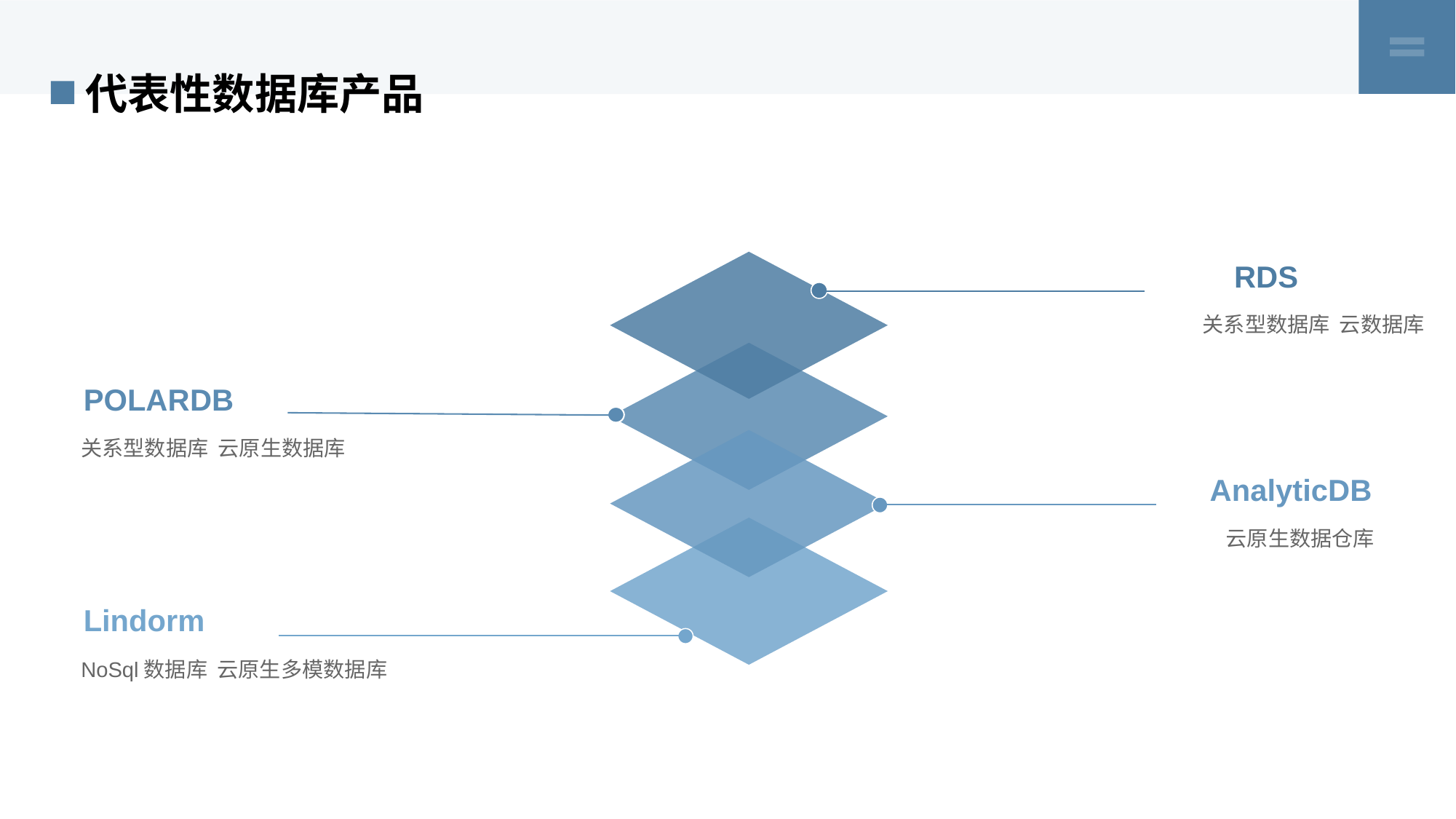

代表性数据库产品

RDS

POLARDB

AnalyticDB

Lindorm

关系型数据库  云数据库
关系型数据库  云原生数据库
云原生数据仓库
NoSql数据库  云原生多模数据库